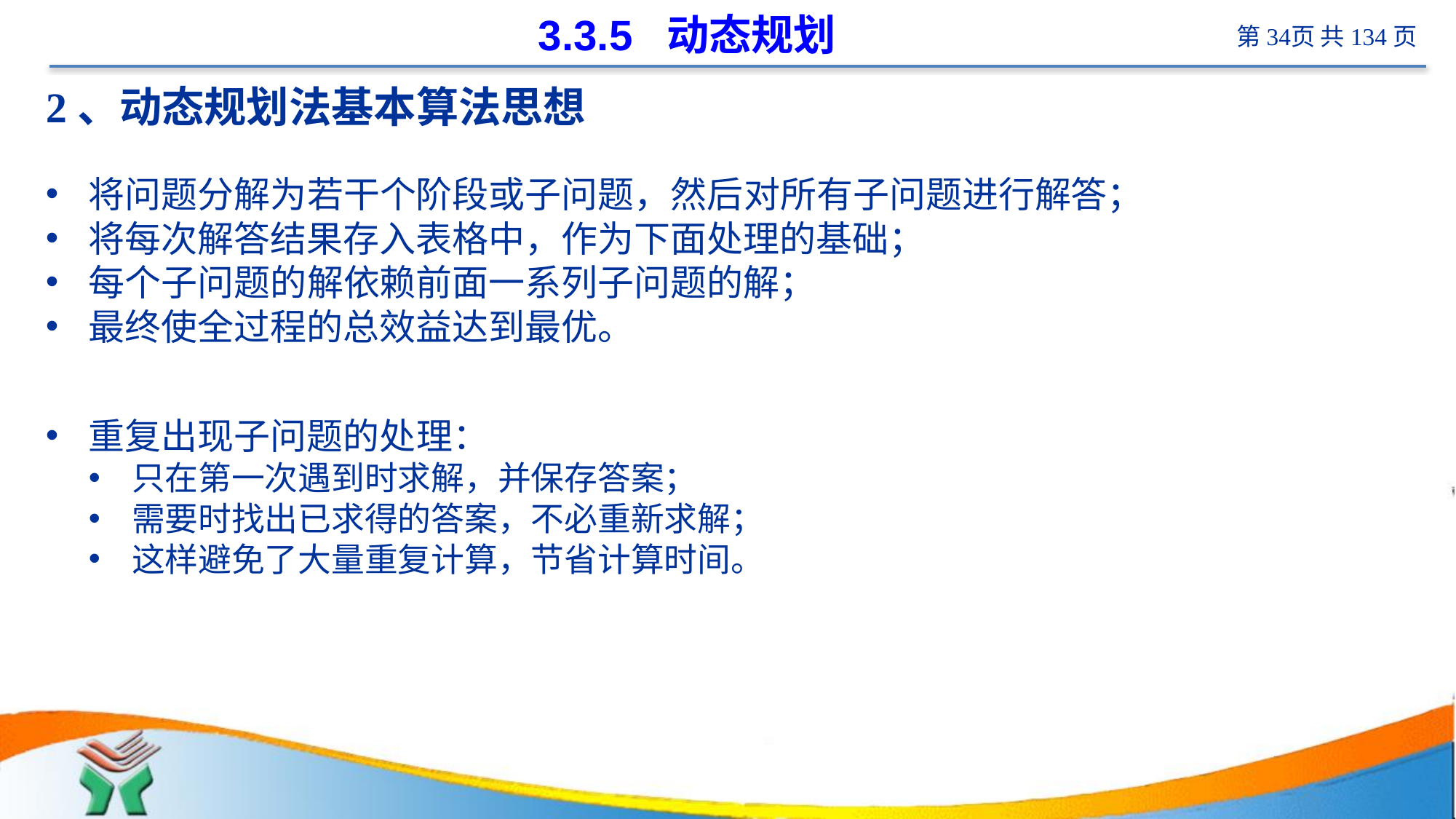

# 3.3.5  动态规划
2、动态规划法基本算法思想

将问题分解为若干个阶段或子问题，然后对所有子问题进行解答；
将每次解答结果存入表格中，作为下面处理的基础；
每个子问题的解依赖前面一系列子问题的解；
最终使全过程的总效益达到最优。

重复出现子问题的处理：
只在第一次遇到时求解，并保存答案；
需要时找出已求得的答案，不必重新求解；
这样避免了大量重复计算，节省计算时间。